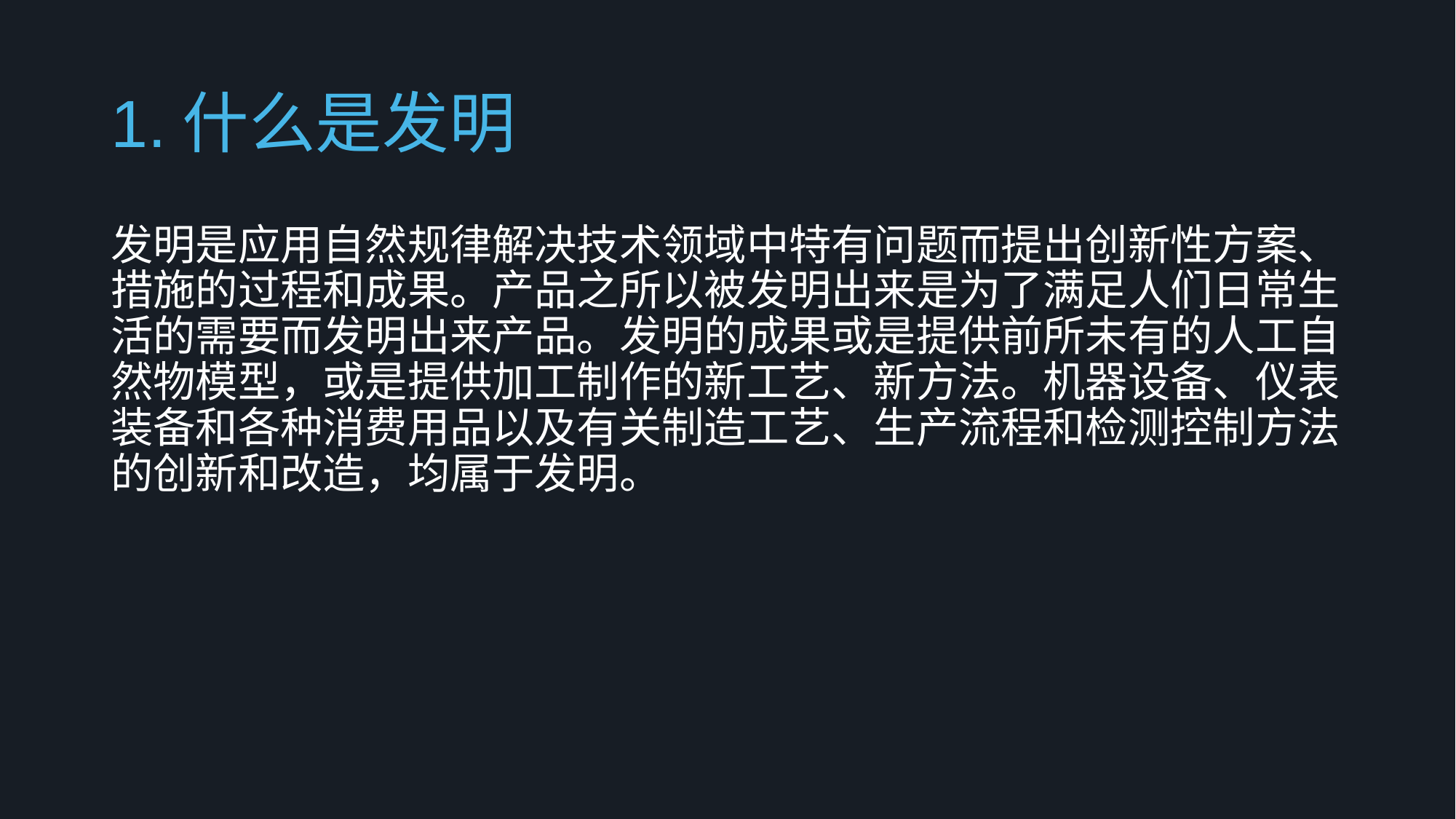

1.什么是发明
发明是应用自然规律解决技术领域中特有问题而提出创新性方案、措施的过程和成果。产品之所以被发明出来是为了满足人们日常生活的需要而发明出来产品。发明的成果或是提供前所未有的人工自然物模型，或是提供加工制作的新工艺、新方法。机器设备、仪表装备和各种消费用品以及有关制造工艺、生产流程和检测控制方法的创新和改造，均属于发明。